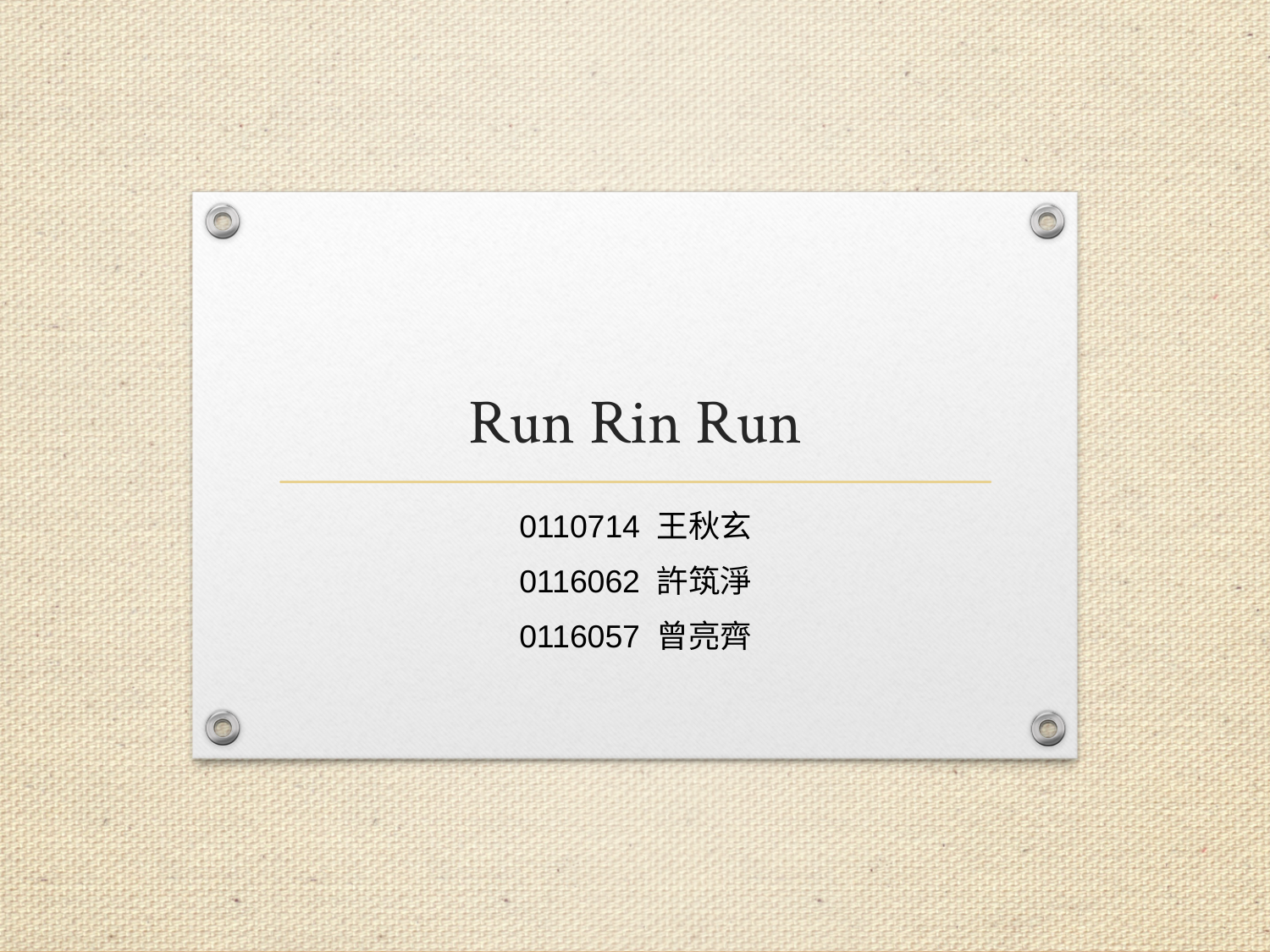

# Run Rin Run
0110714 王秋玄
0116062 許筑淨
0116057 曾亮齊